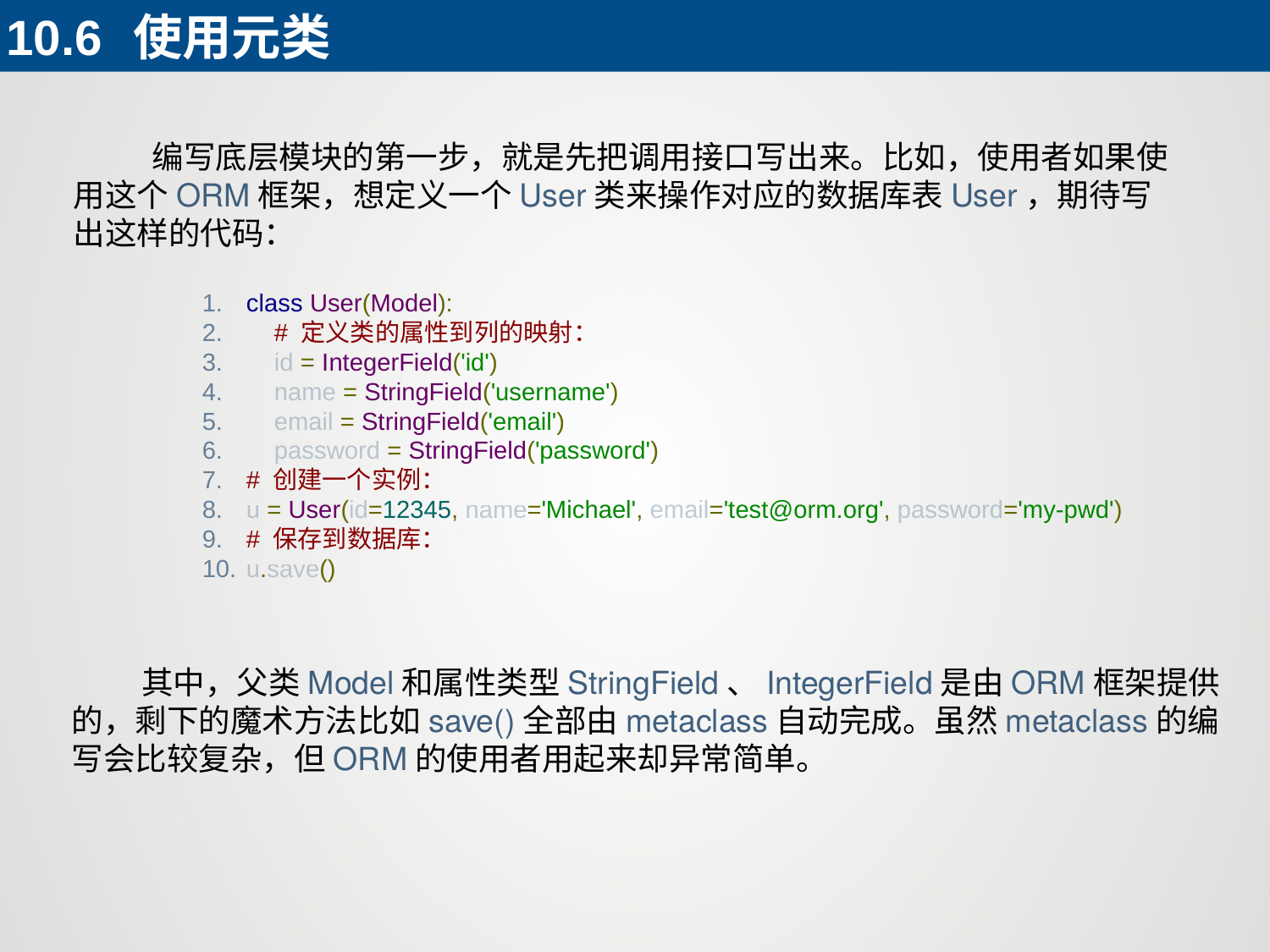

10.6	使用元类
        编写底层模块的第一步，就是先把调用接口写出来。比如，使用者如果使用这个ORM框架，想定义一个User类来操作对应的数据库表User，期待写出这样的代码：
class User(Model):
    # 定义类的属性到列的映射：
    id = IntegerField('id')
    name = StringField('username')
    email = StringField('email')
    password = StringField('password')
# 创建一个实例：
u = User(id=12345, name='Michael', email='test@orm.org', password='my-pwd')
# 保存到数据库：
u.save()
       其中，父类Model和属性类型StringField、IntegerField是由ORM框架提供的，剩下的魔术方法比如save()全部由metaclass自动完成。虽然metaclass的编写会比较复杂，但ORM的使用者用起来却异常简单。